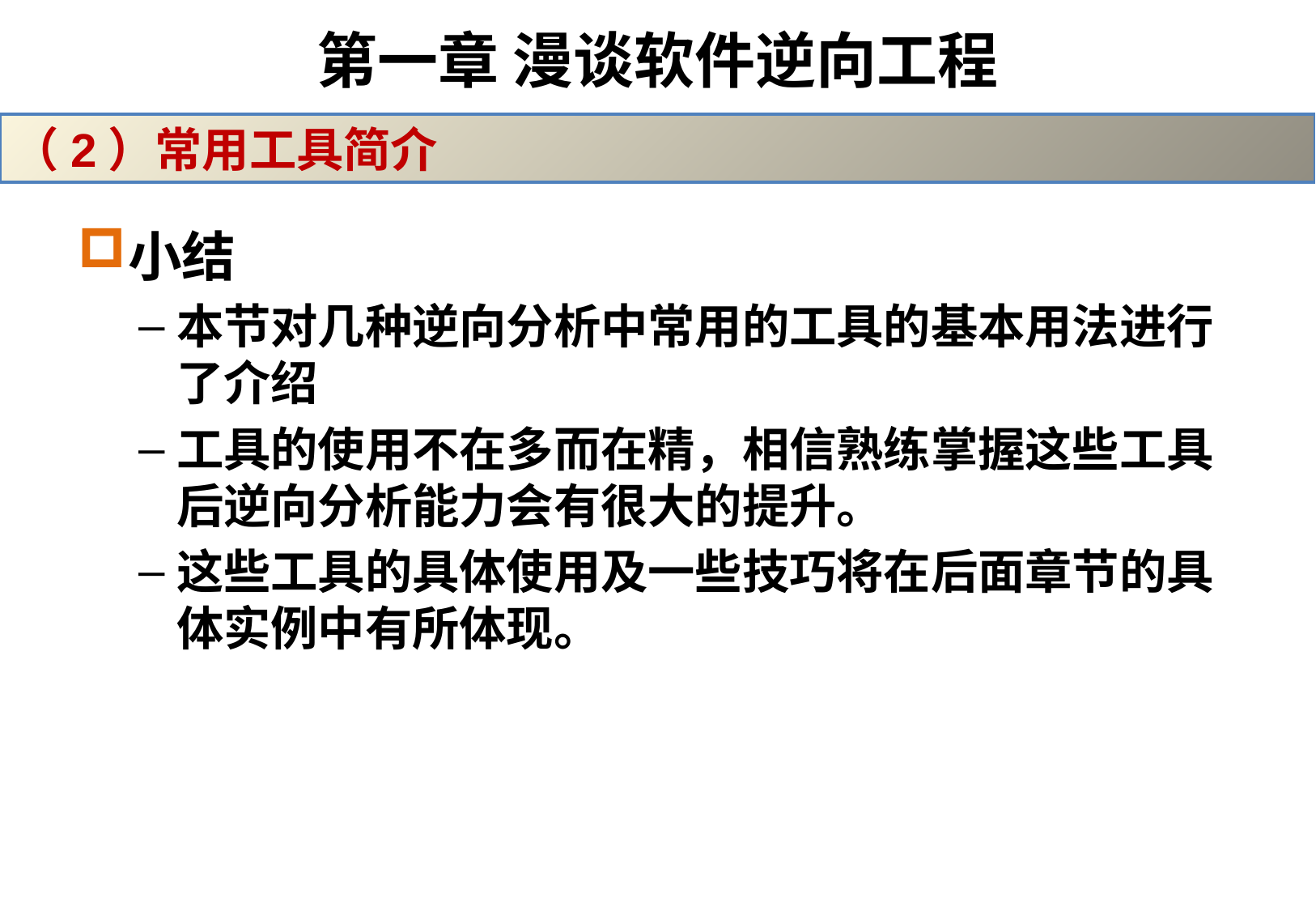

# 第一章 漫谈软件逆向工程
（2）常用工具简介
小结
本节对几种逆向分析中常用的工具的基本用法进行了介绍
工具的使用不在多而在精，相信熟练掌握这些工具后逆向分析能力会有很大的提升。
这些工具的具体使用及一些技巧将在后面章节的具体实例中有所体现。